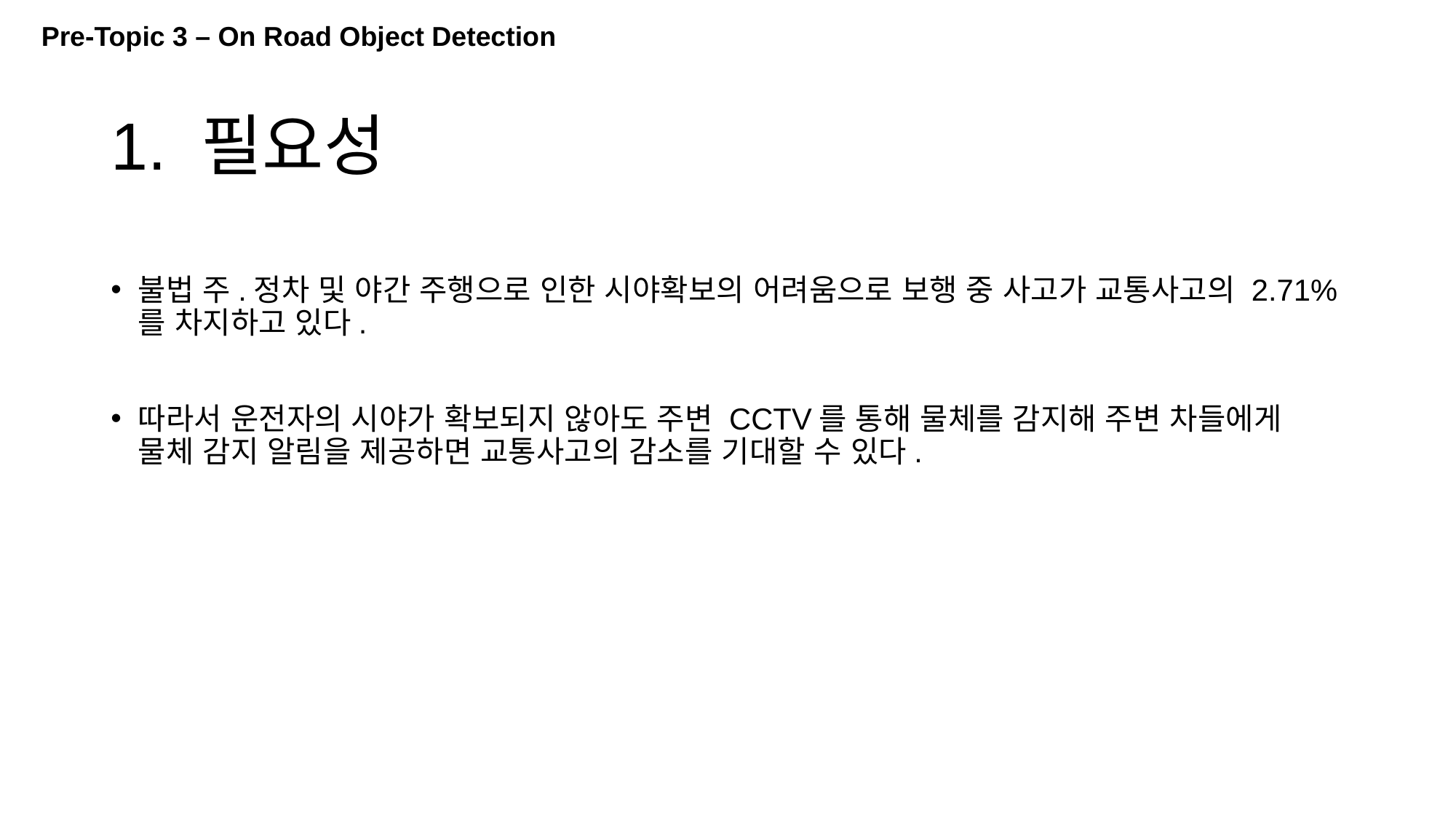

Pre-Topic 3 – On Road Object Detection
# 1. 필요성
불법 주.정차 및 야간 주행으로 인한 시야확보의 어려움으로 보행 중 사고가 교통사고의 2.71%를 차지하고 있다.

따라서 운전자의 시야가 확보되지 않아도 주변 CCTV를 통해 물체를 감지해 주변 차들에게 물체 감지 알림을 제공하면 교통사고의 감소를 기대할 수 있다.